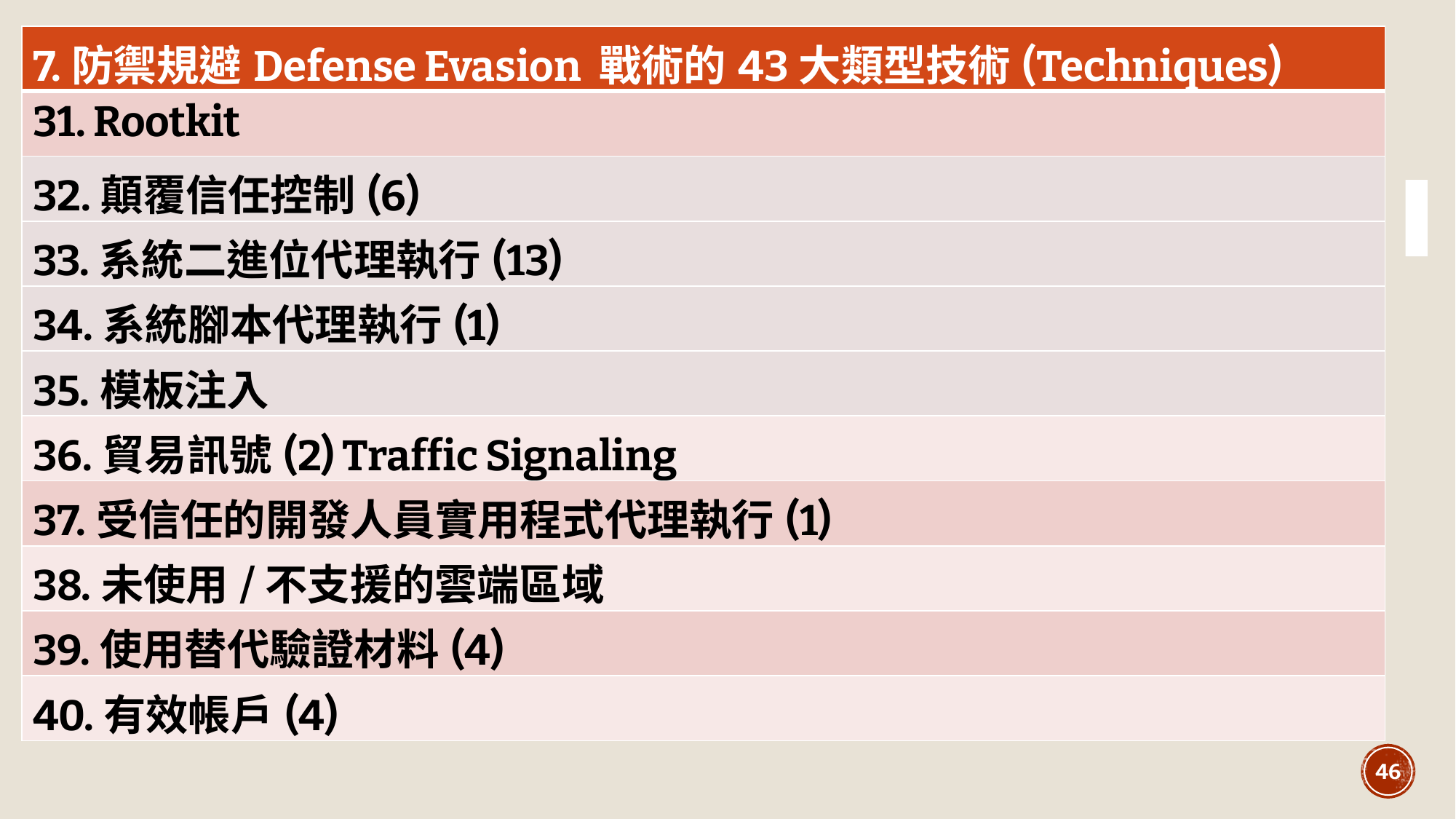

| 7.防禦規避Defense Evasion 戰術的43大類型技術(Techniques) |
| --- |
| 31. Rootkit |
| 32.顛覆信任控制(6) |
| 33.系統二進位代理執行(13) |
| 34.系統腳本代理執行(1) |
| 35.模板注入 |
| 36.貿易訊號(2) Traffic Signaling |
| 37.受信任的開發人員實用程式代理執行(1) |
| 38.未使用/不支援的雲端區域 |
| 39.使用替代驗證材料(4) |
| 40.有效帳戶(4) |

46